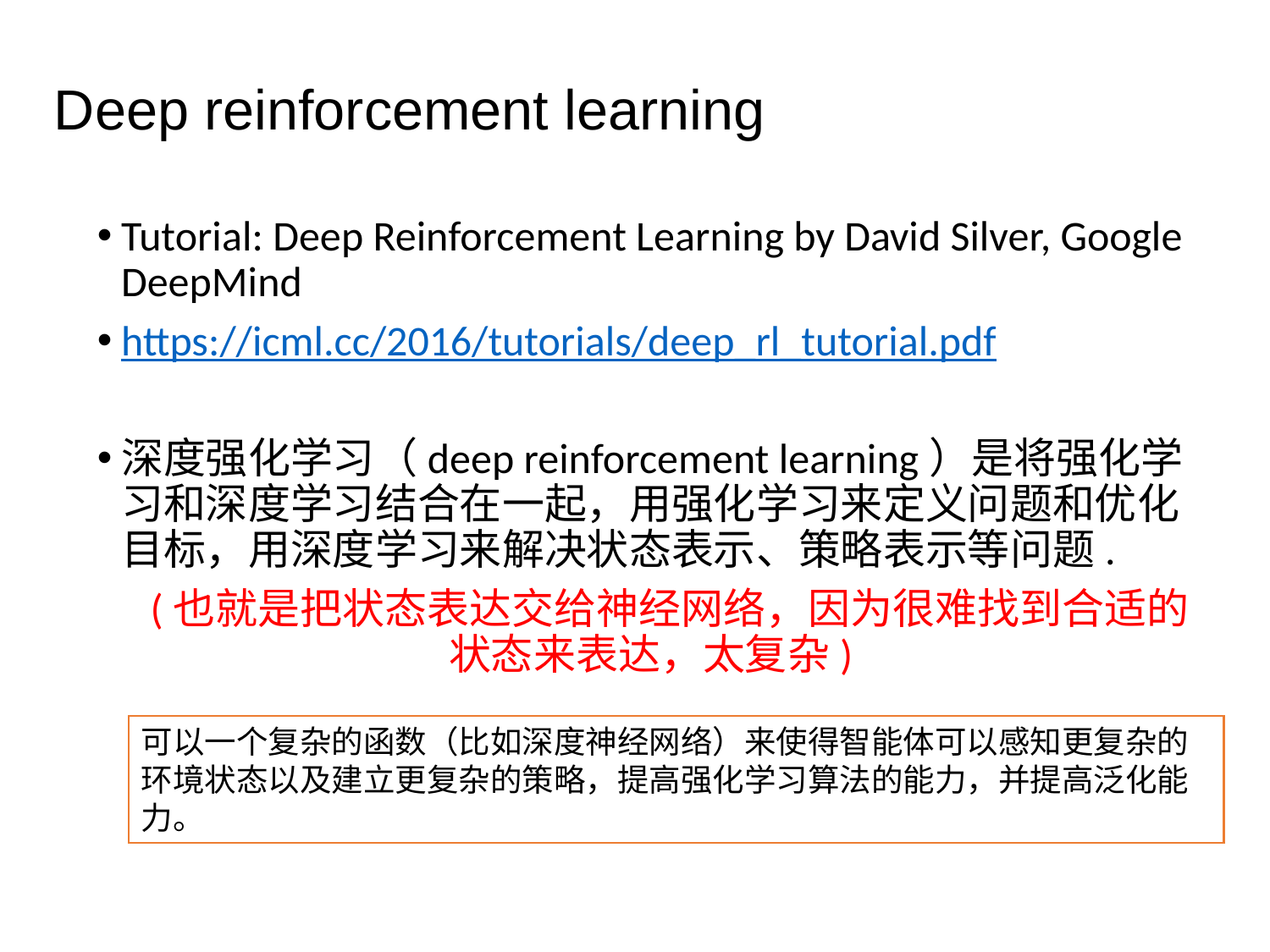

# Deep reinforcement learning
Tutorial: Deep Reinforcement Learning by David Silver, Google DeepMind
https://icml.cc/2016/tutorials/deep_rl_tutorial.pdf

深度强化学习（deep reinforcement learning）是将强化学习和深度学习结合在一起，用强化学习来定义问题和优化目标，用深度学习来解决状态表示、策略表示等问题.
    (也就是把状态表达交给神经网络，因为很难找到合适的状态来表达，太复杂)

可以一个复杂的函数（比如深度神经网络）来使得智能体可以感知更复杂的环境状态以及建立更复杂的策略，提高强化学习算法的能力，并提高泛化能力。